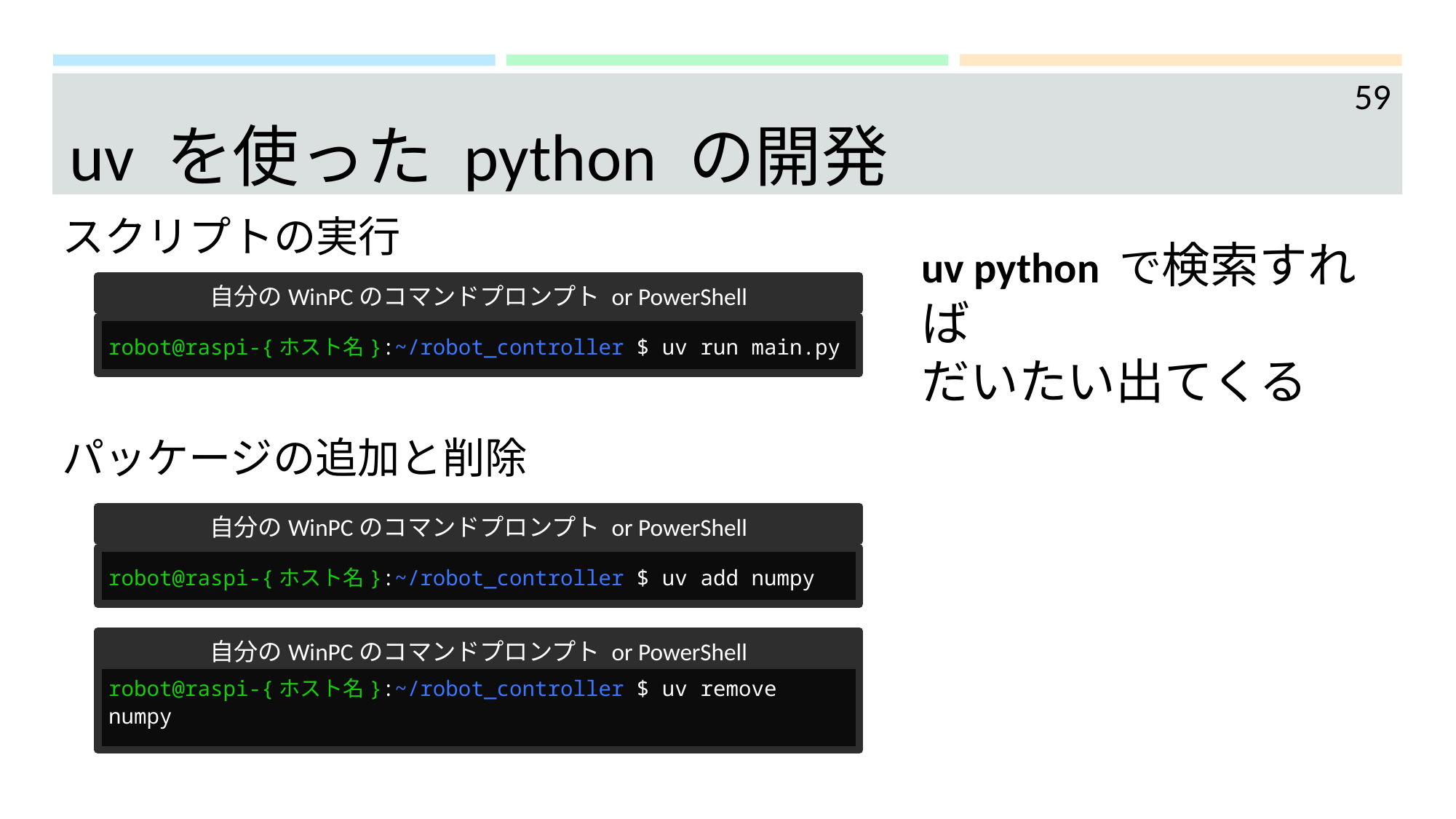

59
# uv を使った python の開発
スクリプトの実行
uv python で検索すれば
だいたい出てくる
自分のWinPCのコマンドプロンプト or PowerShell
robot@raspi-{ホスト名}:~/robot_controller $ uv run main.py
パッケージの追加と削除
自分のWinPCのコマンドプロンプト or PowerShell
robot@raspi-{ホスト名}:~/robot_controller $ uv add numpy
自分のWinPCのコマンドプロンプト or PowerShell
robot@raspi-{ホスト名}:~/robot_controller $ uv remove numpy